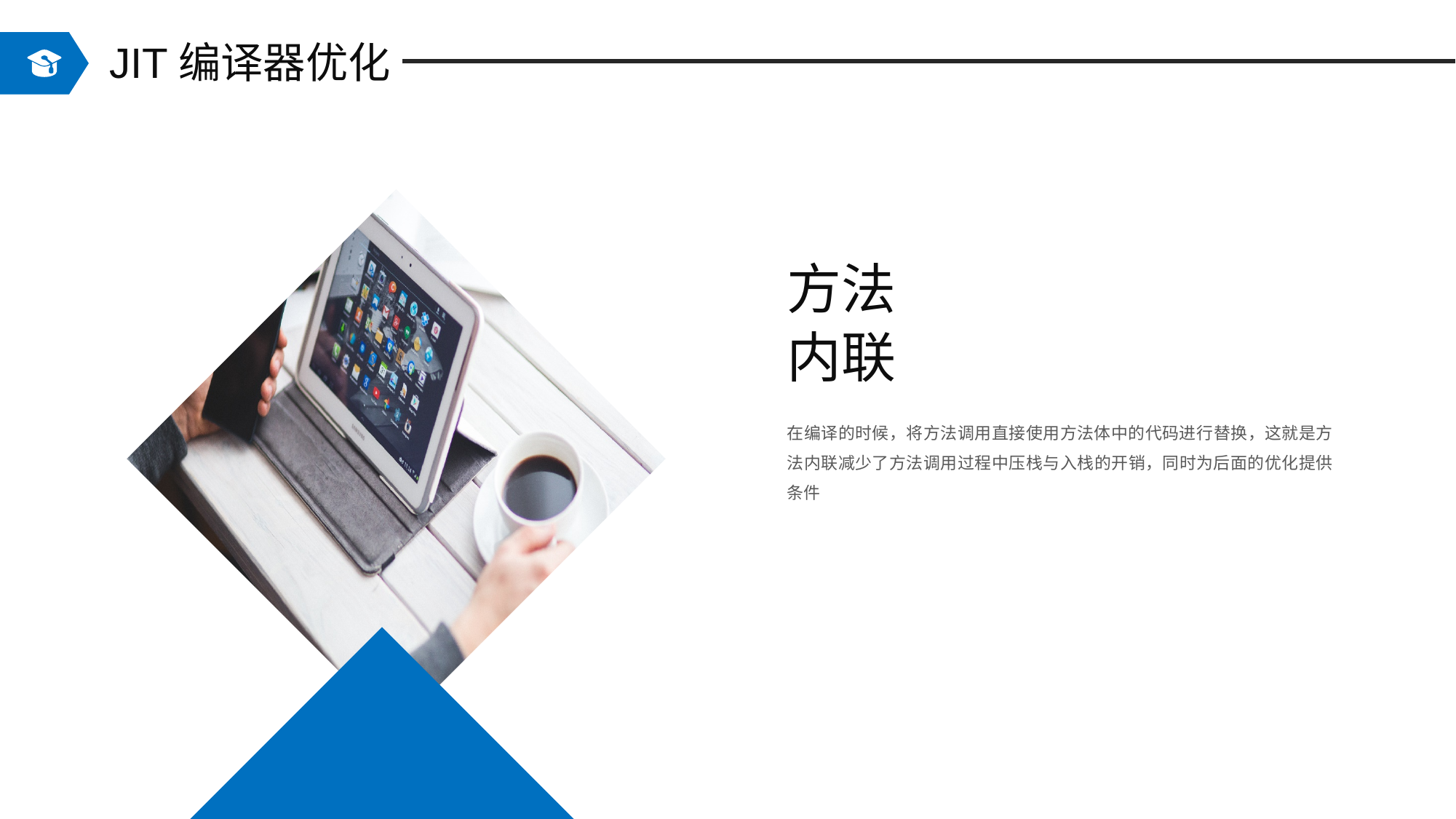

JIT编译器优化

方法
内联
在编译的时候，将方法调用直接使用方法体中的代码进行替换，这就是方法内联减少了方法调用过程中压栈与入栈的开销，同时为后面的优化提供条件